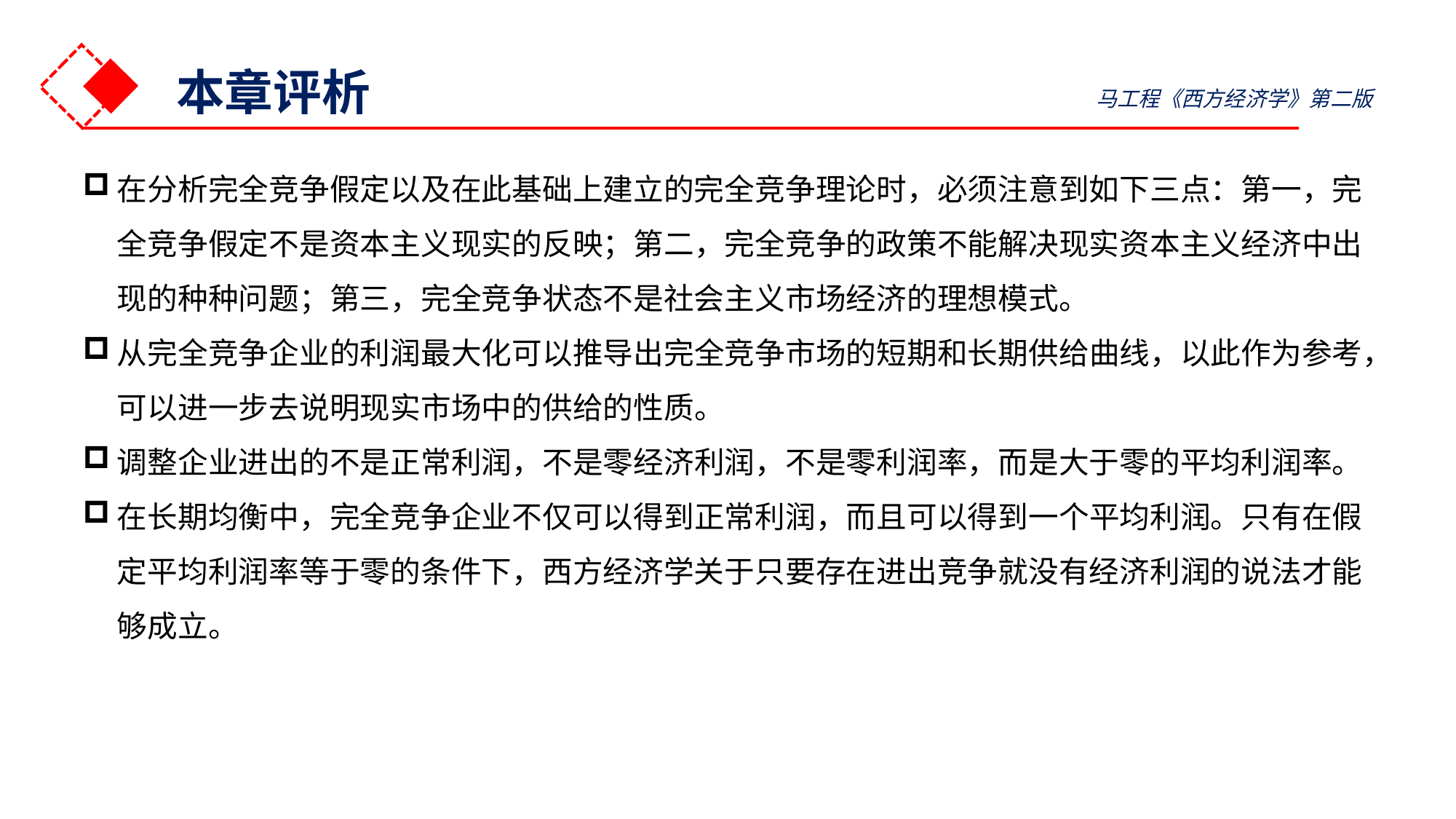

本章评析

马工程《西方经济学》第二版
在分析完全竞争假定以及在此基础上建立的完全竞争理论时，必须注意到如下三点：第一，完全竞争假定不是资本主义现实的反映；第二，完全竞争的政策不能解决现实资本主义经济中出现的种种问题；第三，完全竞争状态不是社会主义市场经济的理想模式。
从完全竞争企业的利润最大化可以推导出完全竞争市场的短期和长期供给曲线，以此作为参考，可以进一步去说明现实市场中的供给的性质。
调整企业进出的不是正常利润，不是零经济利润，不是零利润率，而是大于零的平均利润率。
在长期均衡中，完全竞争企业不仅可以得到正常利润，而且可以得到一个平均利润。只有在假定平均利润率等于零的条件下，西方经济学关于只要存在进出竞争就没有经济利润的说法才能够成立。